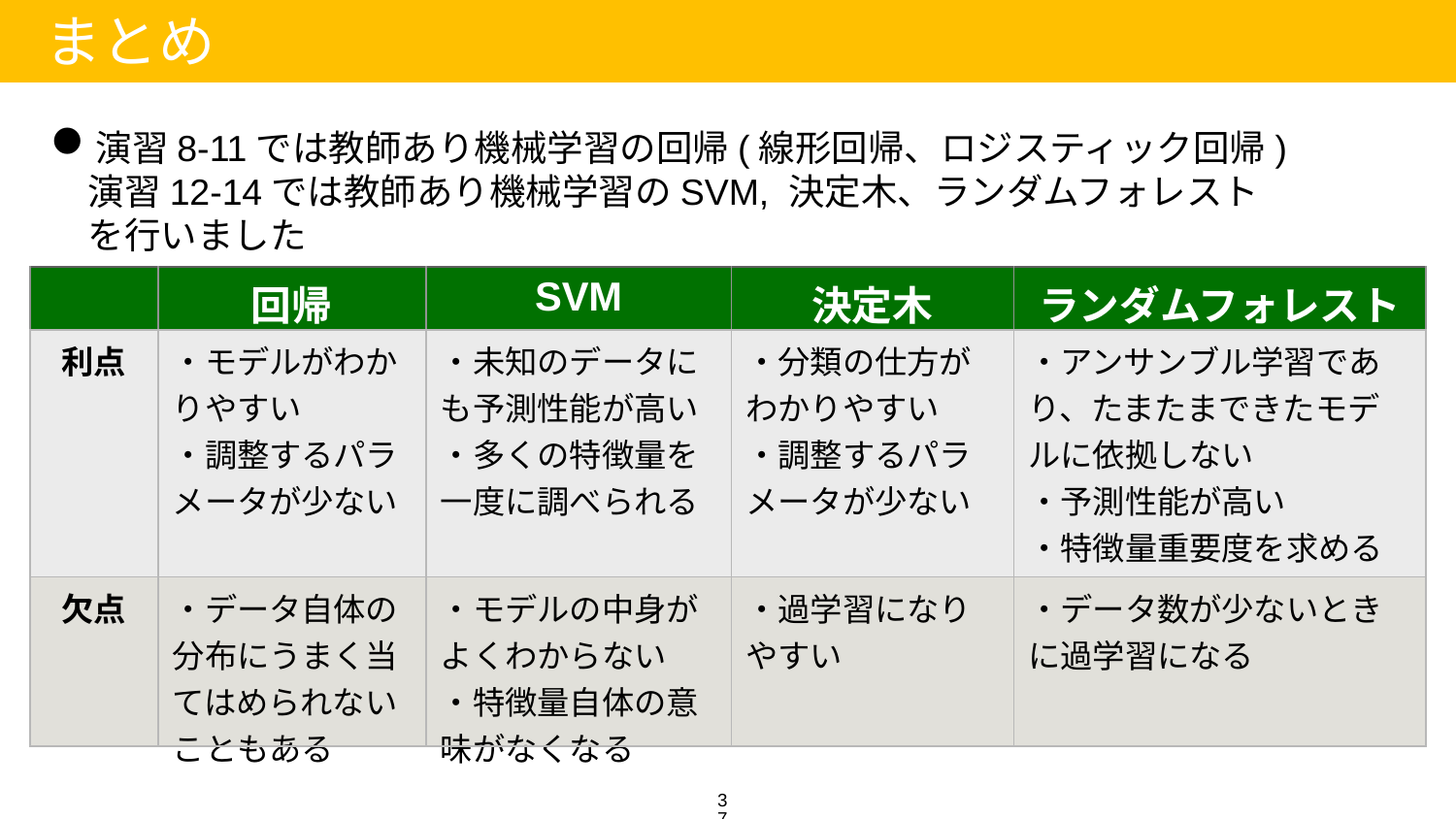

まとめ
演習8-11では教師あり機械学習の回帰(線形回帰、ロジスティック回帰)演習12-14では教師あり機械学習のSVM, 決定木、ランダムフォレストを行いました

|  | 回帰 | SVM | 決定木 | ランダムフォレスト |
| --- | --- | --- | --- | --- |
| 利点 | ・モデルがわかりやすい　 ・調整するパラメータが少ない | ・未知のデータにも予測性能が高い ・多くの特徴量を一度に調べられる | ・分類の仕方がわかりやすい ・調整するパラメータが少ない | ・アンサンブル学習であり、たまたまできたモデルに依拠しない ・予測性能が高い ・特徴量重要度を求めることができる |
| 欠点 | ・データ自体の分布にうまく当てはめられないこともある | ・モデルの中身がよくわからない ・特徴量自体の意味がなくなる | ・過学習になりやすい | ・データ数が少ないときに過学習になる |
37